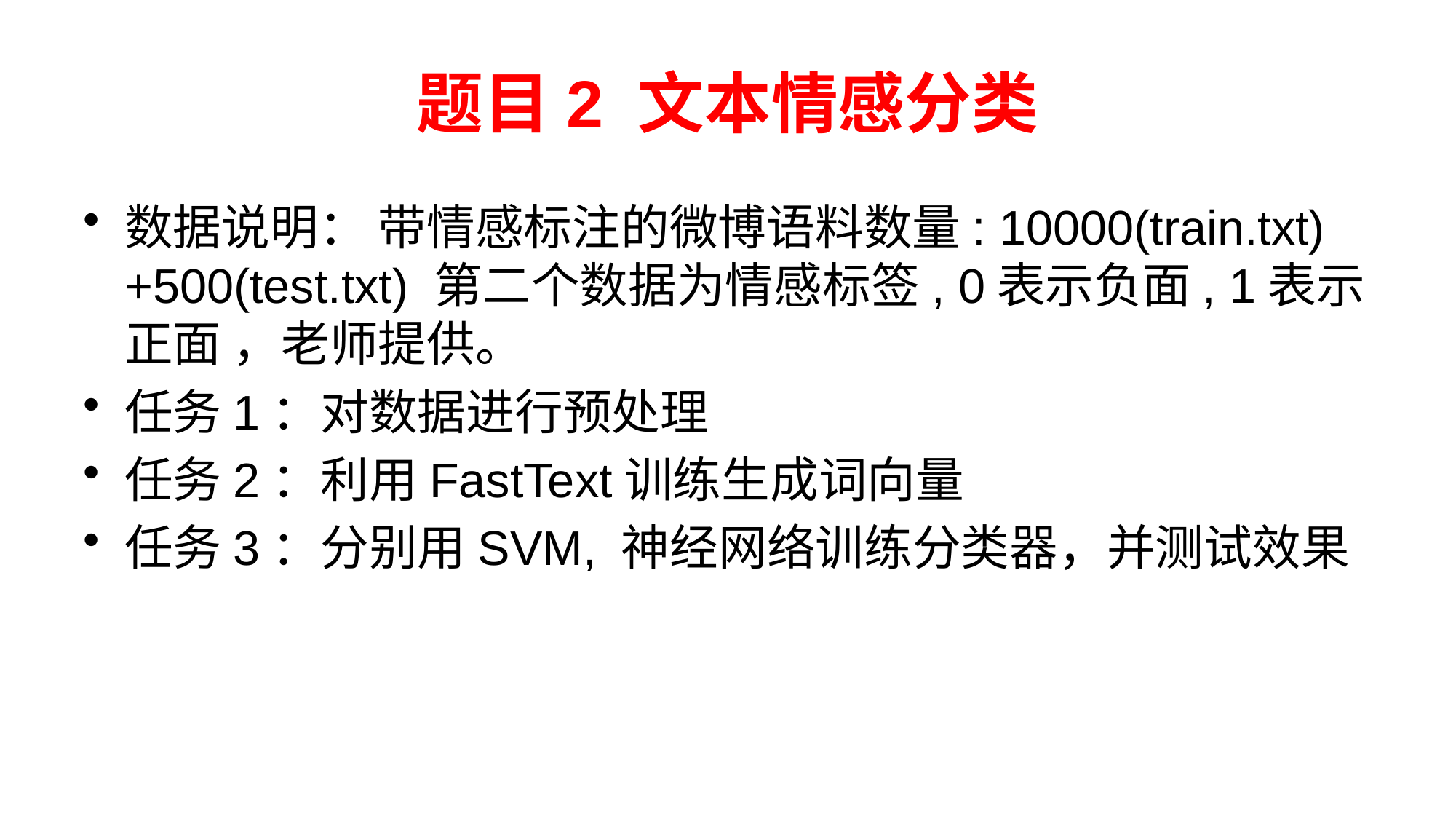

# 题目2 文本情感分类
数据说明： 带情感标注的微博语料数量: 10000(train.txt)+500(test.txt) 第二个数据为情感标签, 0表示负面, 1表示正面 ，老师提供。
任务1：对数据进行预处理
任务2：利用FastText训练生成词向量
任务3：分别用SVM, 神经网络训练分类器，并测试效果